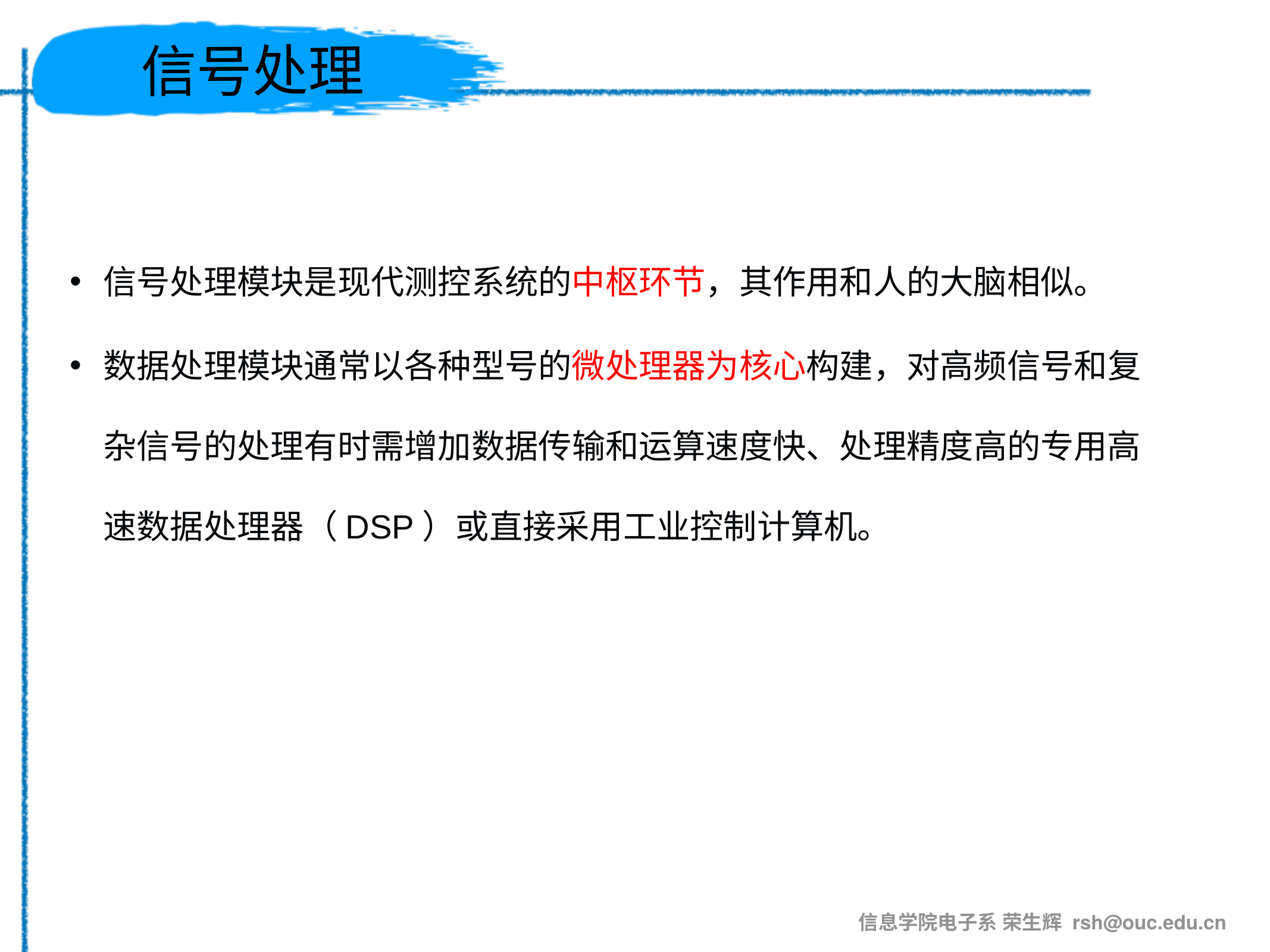

# 信号处理
信号处理模块是现代测控系统的中枢环节，其作用和人的大脑相似。
数据处理模块通常以各种型号的微处理器为核心构建，对高频信号和复杂信号的处理有时需增加数据传输和运算速度快、处理精度高的专用高速数据处理器（DSP）或直接采用工业控制计算机。